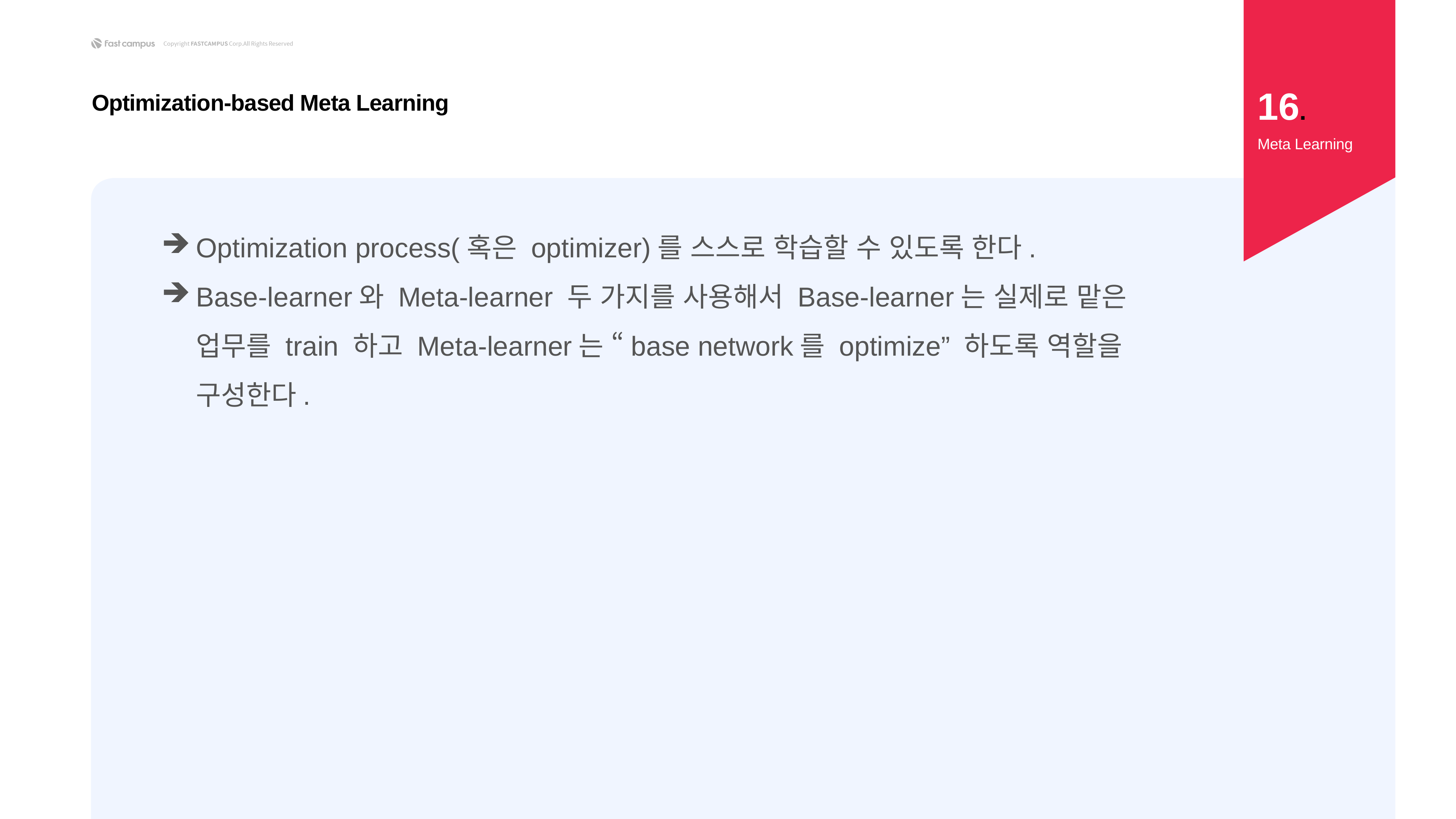

16.
Optimization-based Meta Learning
Meta Learning

Optimization process(혹은 optimizer)를 스스로 학습할 수 있도록 한다.
Base-learner와 Meta-learner 두 가지를 사용해서 Base-learner는 실제로 맡은 업무를 train 하고 Meta-learner는 “base network를 optimize” 하도록 역할을 구성한다.